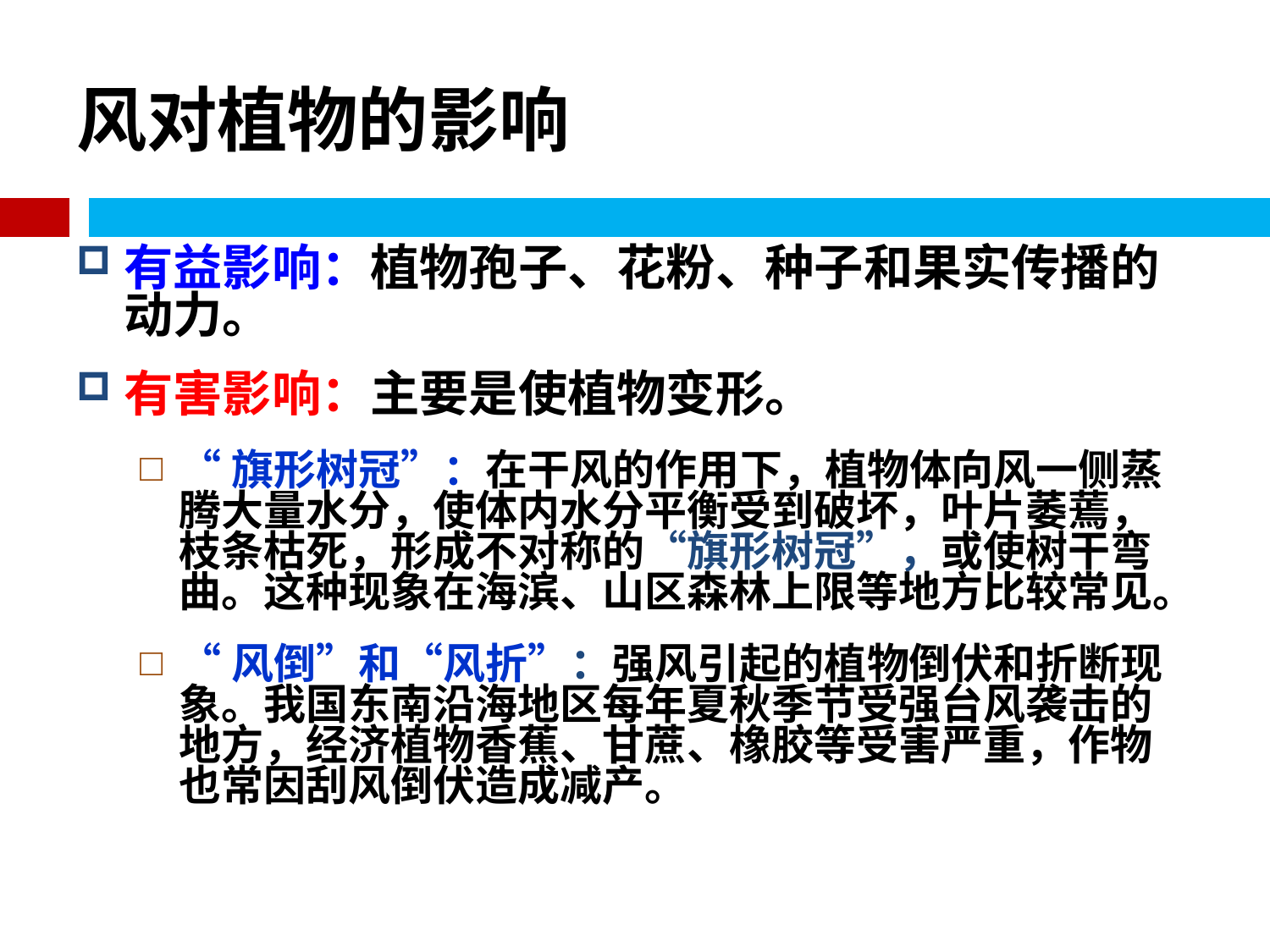

# 风对植物的影响
有益影响：植物孢子、花粉、种子和果实传播的动力。
有害影响：主要是使植物变形。
“旗形树冠”：在干风的作用下，植物体向风一侧蒸腾大量水分，使体内水分平衡受到破坏，叶片萎蔫，枝条枯死，形成不对称的“旗形树冠”，或使树干弯曲。这种现象在海滨、山区森林上限等地方比较常见。
“风倒”和“风折”：强风引起的植物倒伏和折断现象。我国东南沿海地区每年夏秋季节受强台风袭击的地方，经济植物香蕉、甘蔗、橡胶等受害严重，作物也常因刮风倒伏造成减产。